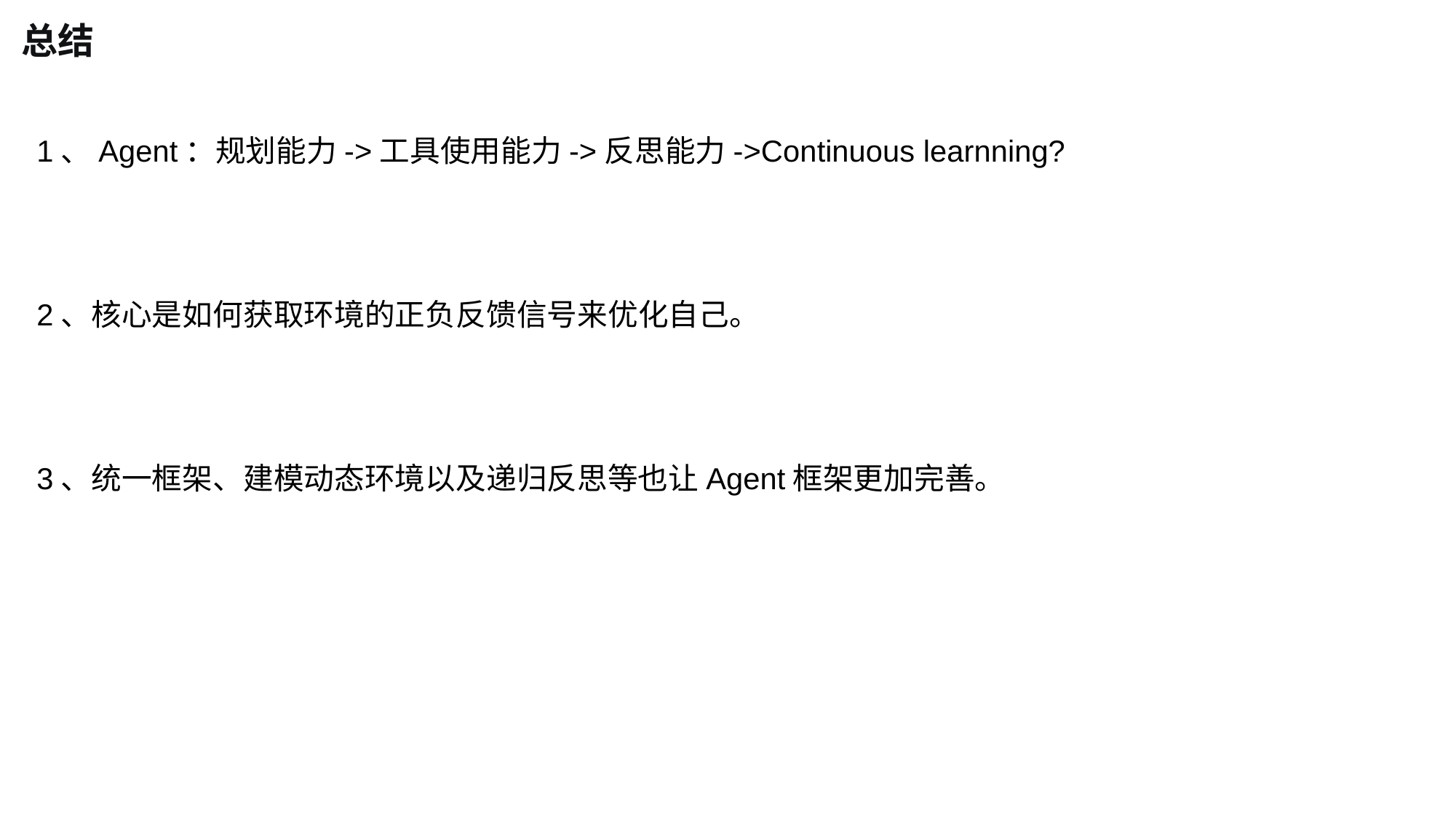

总结
1、Agent：规划能力->工具使用能力->反思能力->Continuous learnning?

2、核心是如何获取环境的正负反馈信号来优化自己。

3、统一框架、建模动态环境以及递归反思等也让Agent框架更加完善。